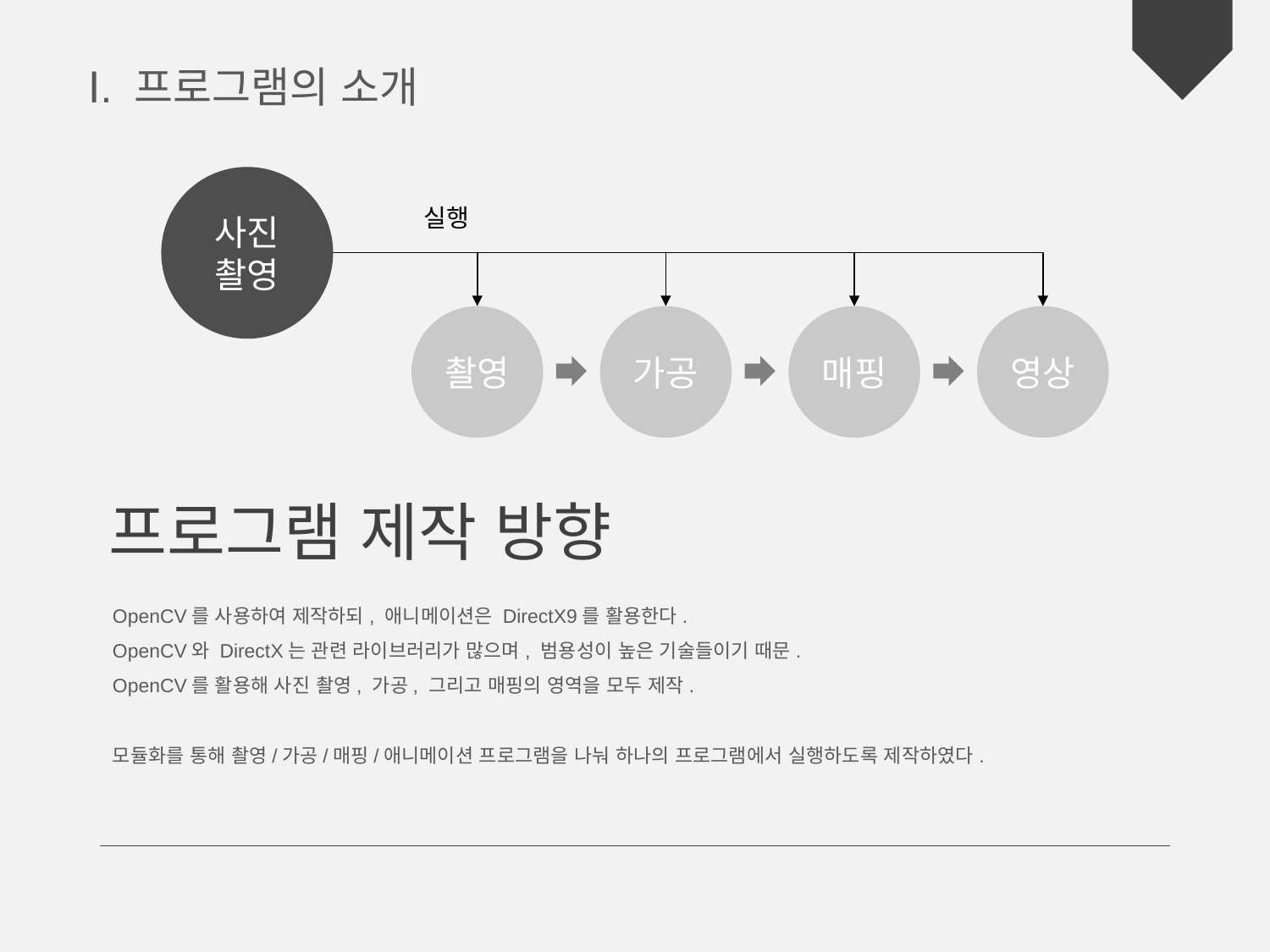

Ⅰ. 프로그램의 소개
사진
촬영
촬영
가공
매핑
영상

실행
프로그램 제작 방향
OpenCV를 사용하여 제작하되, 애니메이션은 DirectX9를 활용한다.
OpenCV와 DirectX는 관련 라이브러리가 많으며, 범용성이 높은 기술들이기 때문.
OpenCV를 활용해 사진 촬영, 가공, 그리고 매핑의 영역을 모두 제작.

모듈화를 통해 촬영/가공/매핑/애니메이션 프로그램을 나눠 하나의 프로그램에서 실행하도록 제작하였다.